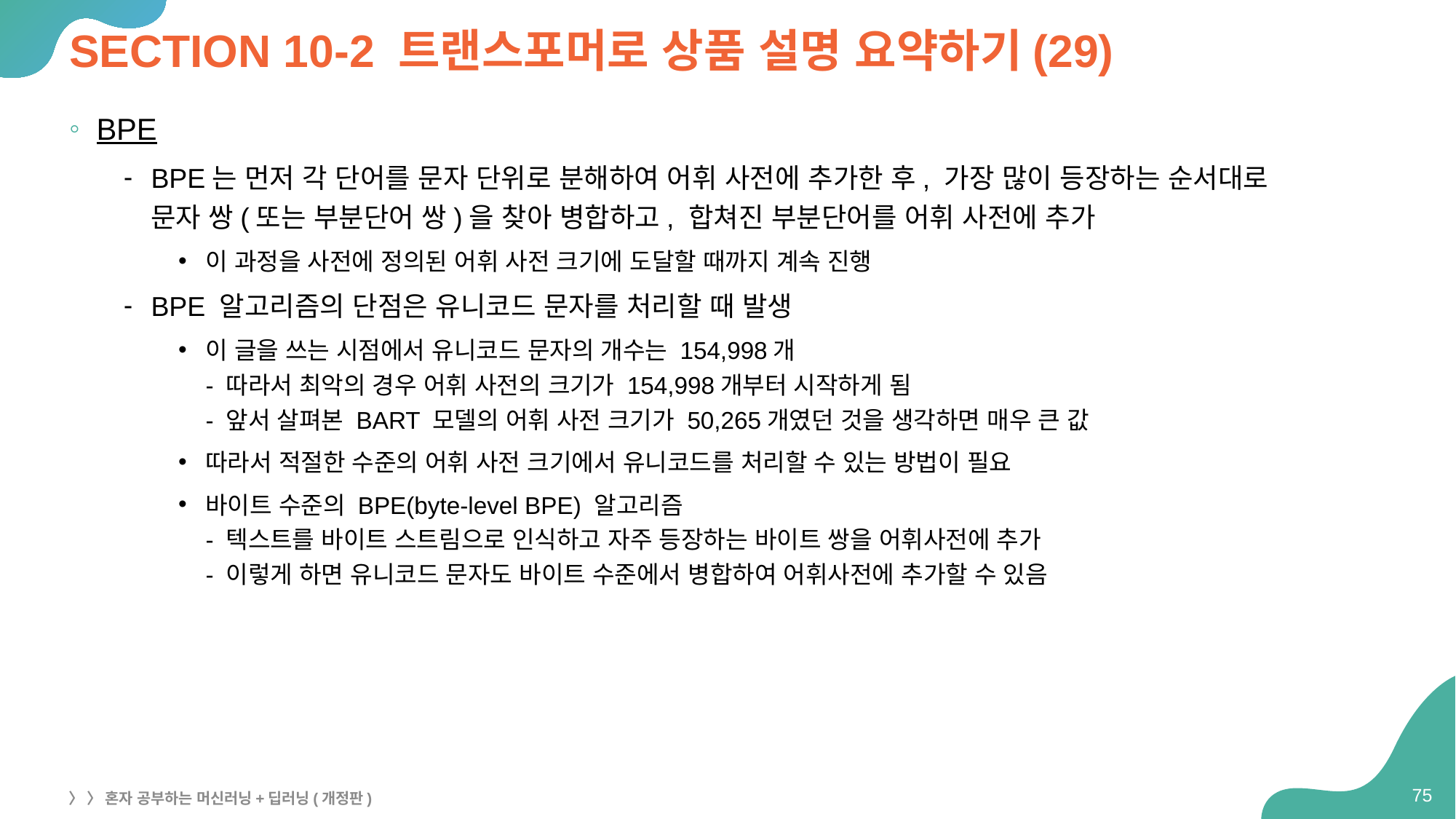

# SECTION 10-2 트랜스포머로 상품 설명 요약하기(29)
BPE
BPE는 먼저 각 단어를 문자 단위로 분해하여 어휘 사전에 추가한 후, 가장 많이 등장하는 순서대로
문자 쌍(또는 부분단어 쌍)을 찾아 병합하고, 합쳐진 부분단어를 어휘 사전에 추가
이 과정을 사전에 정의된 어휘 사전 크기에 도달할 때까지 계속 진행
BPE 알고리즘의 단점은 유니코드 문자를 처리할 때 발생
이 글을 쓰는 시점에서 유니코드 문자의 개수는 154,998개
- 따라서 최악의 경우 어휘 사전의 크기가 154,998개부터 시작하게 됨
- 앞서 살펴본 BART 모델의 어휘 사전 크기가 50,265개였던 것을 생각하면 매우 큰 값
따라서 적절한 수준의 어휘 사전 크기에서 유니코드를 처리할 수 있는 방법이 필요
바이트 수준의 BPE(byte-level BPE) 알고리즘
- 텍스트를 바이트 스트림으로 인식하고 자주 등장하는 바이트 쌍을 어휘사전에 추가
- 이렇게 하면 유니코드 문자도 바이트 수준에서 병합하여 어휘사전에 추가할 수 있음
75
〉 〉 혼자 공부하는 머신러닝+딥러닝(개정판)